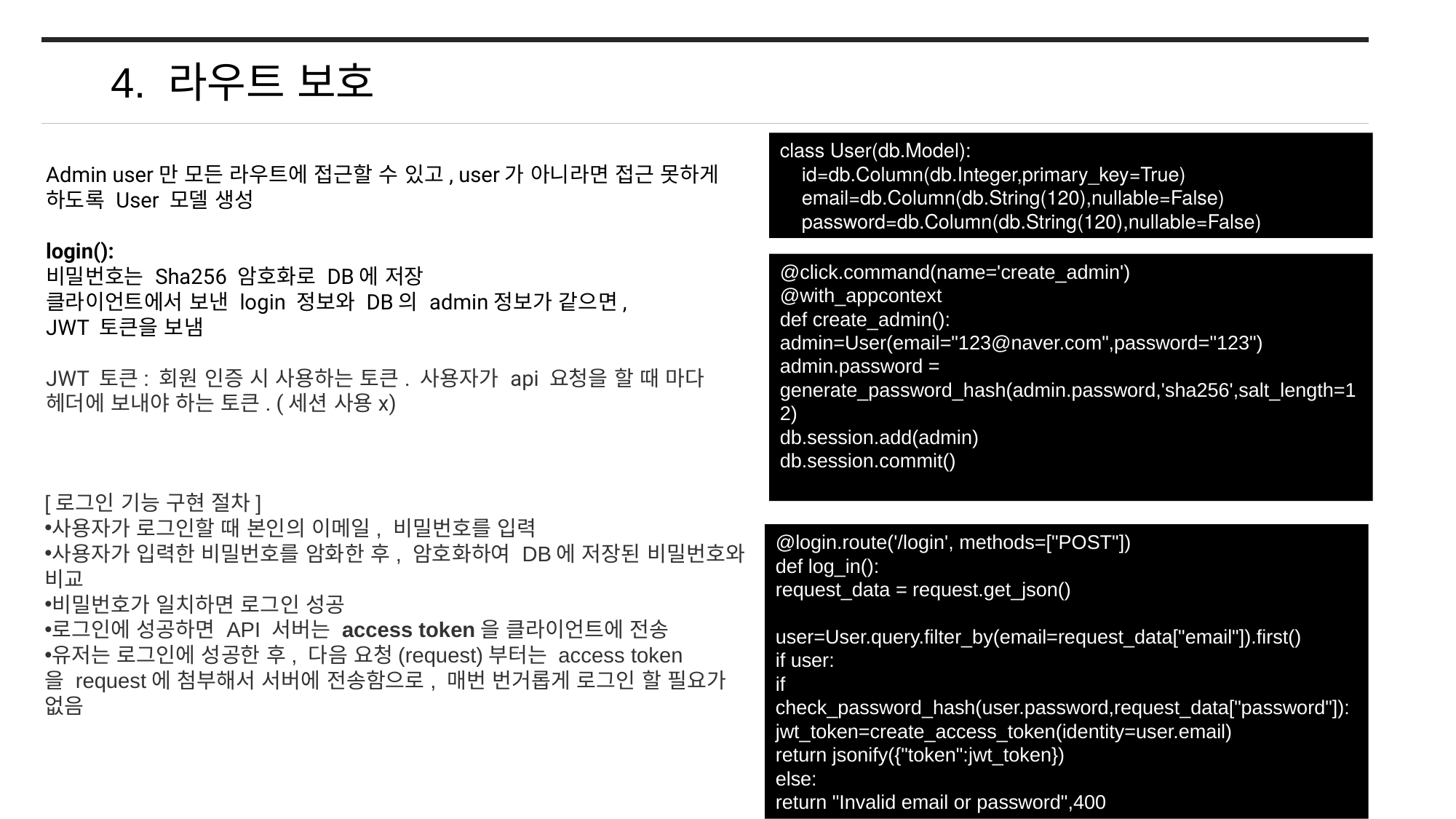

# 4. 라우트 보호
class User(db.Model):
    id=db.Column(db.Integer,primary_key=True)
    email=db.Column(db.String(120),nullable=False)
    password=db.Column(db.String(120),nullable=False)
Admin user만 모든 라우트에 접근할 수 있고, user가 아니라면 접근 못하게 하도록 User 모델 생성

login():
비밀번호는 Sha256 암호화로 DB에 저장
클라이언트에서 보낸 login 정보와 DB의 admin정보가 같으면,
JWT 토큰을 보냄

JWT 토큰: 회원 인증 시 사용하는 토큰. 사용자가 api 요청을 할 때 마다 헤더에 보내야 하는 토큰. (세션 사용x)
@click.command(name='create_admin')
@with_appcontext
def create_admin():
admin=User(email="123@naver.com",password="123")
admin.password = generate_password_hash(admin.password,'sha256',salt_length=12)
db.session.add(admin)
db.session.commit()

[로그인 기능 구현 절차]
사용자가 로그인할 때 본인의 이메일, 비밀번호를 입력
사용자가 입력한 비밀번호를 암화한 후, 암호화하여 DB에 저장된 비밀번호와 비교
비밀번호가 일치하면 로그인 성공
로그인에 성공하면 API 서버는 access token을 클라이언트에 전송
유저는 로그인에 성공한 후, 다음 요청(request)부터는 access token을 request에 첨부해서 서버에 전송함으로, 매번 번거롭게 로그인 할 필요가 없음
@login.route('/login', methods=["POST"])
def log_in():
request_data = request.get_json()
user=User.query.filter_by(email=request_data["email"]).first()
if user:
if check_password_hash(user.password,request_data["password"]):
jwt_token=create_access_token(identity=user.email)
return jsonify({"token":jwt_token})
else:
return "Invalid email or password",400